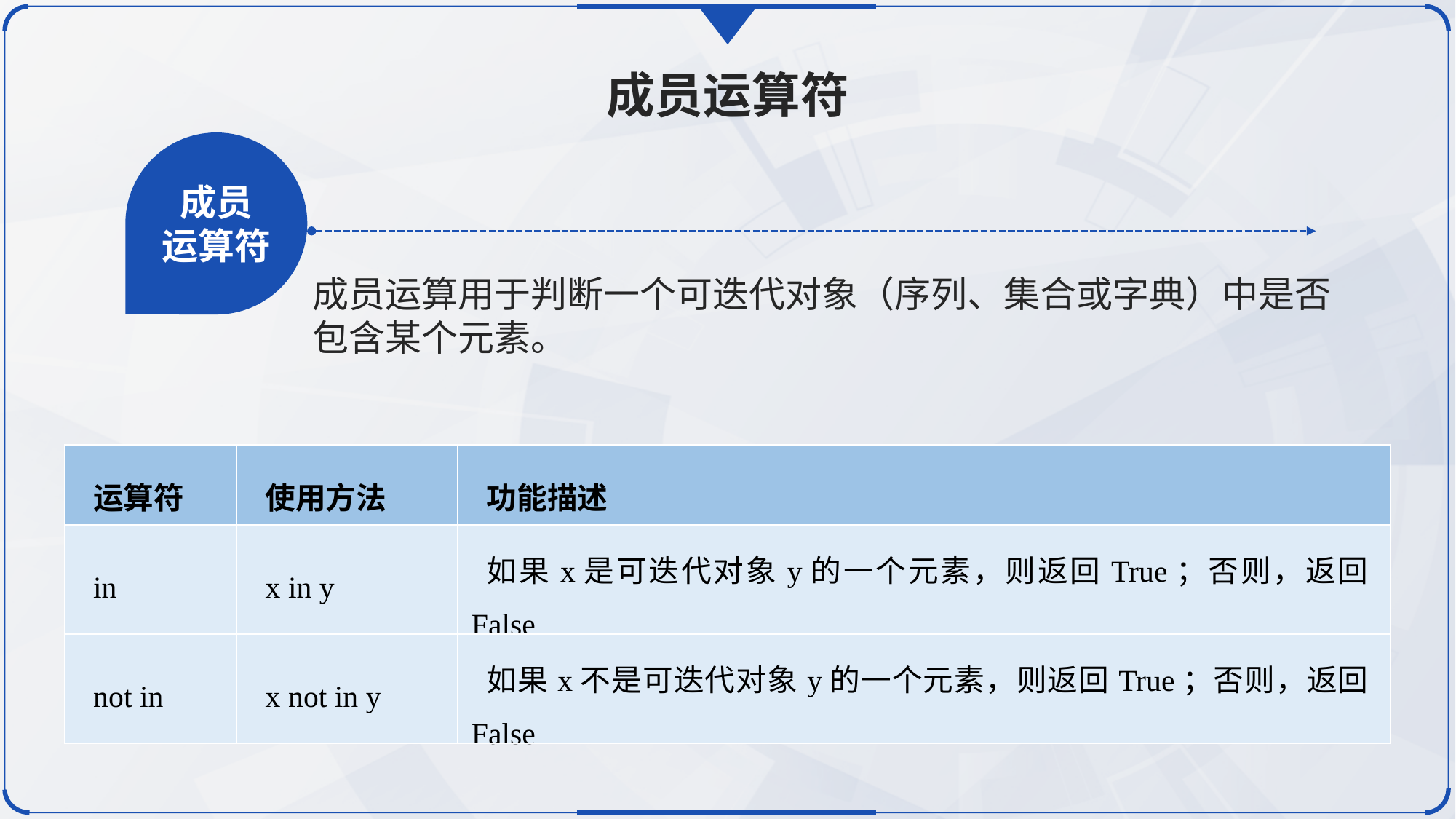

成员运算符

成员
运算符
成员运算用于判断一个可迭代对象（序列、集合或字典）中是否包含某个元素。

| 运算符 | 使用方法 | 功能描述 |
| --- | --- | --- |
| in | x in y | 如果x是可迭代对象y的一个元素，则返回True；否则，返回False |
| not in | x not in y | 如果x不是可迭代对象y的一个元素，则返回True；否则，返回False |